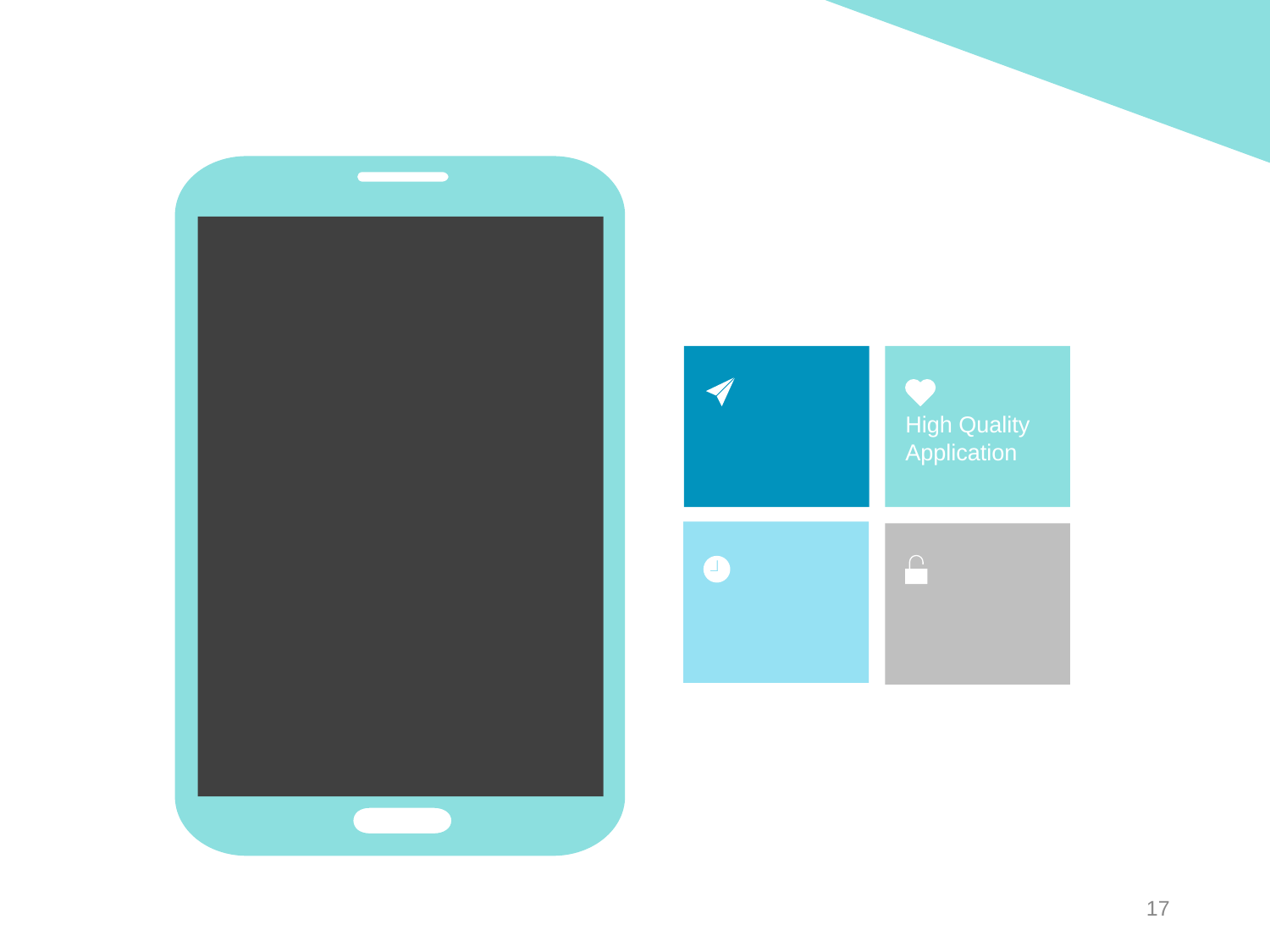

High Quality
Application
1. GoogleCardboad XR 설치

17